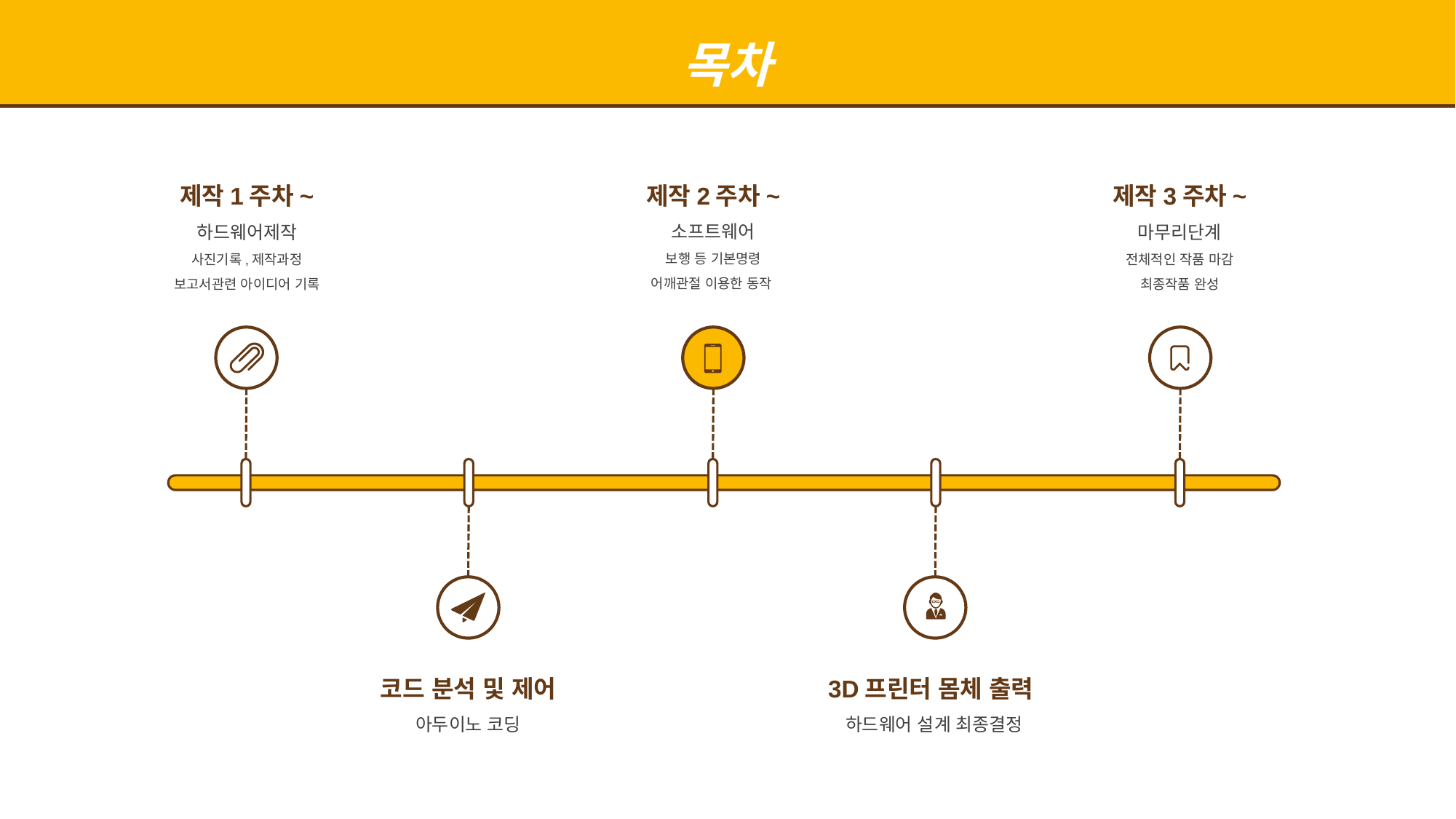

목차
제작2주차~
소프트웨어
보행 등 기본명령
어깨관절 이용한 동작
제작1주차~
하드웨어제작
사진기록,제작과정
보고서관련 아이디어 기록
제작3주차~
마무리단계
전체적인 작품 마감
최종작품 완성

코드 분석 및 제어
아두이노 코딩
3D프린터 몸체 출력
하드웨어 설계 최종결정